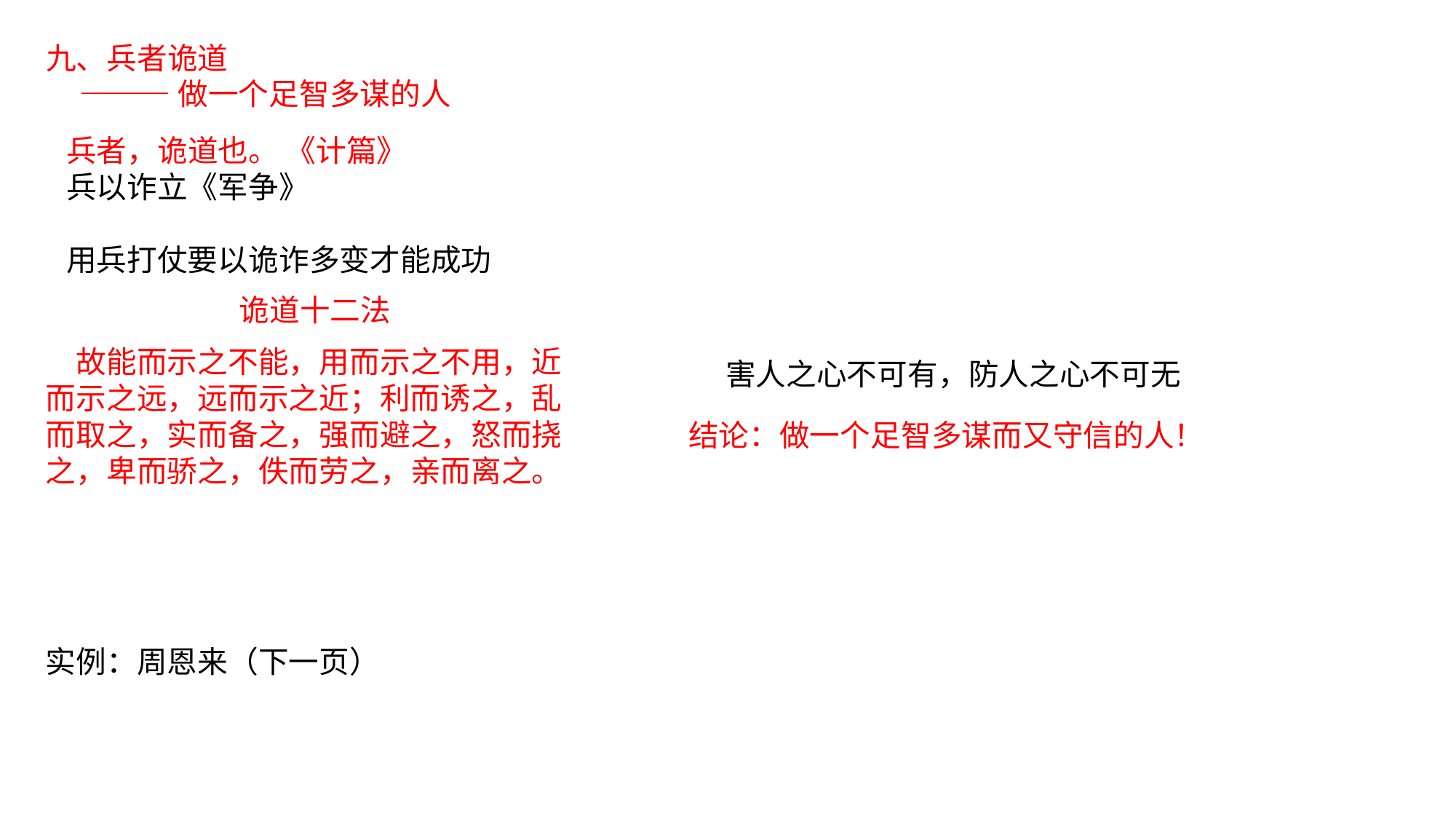

九、兵者诡道
     ———做一个足智多谋的人
兵者，诡道也。 《计篇》
兵以诈立《军争》

用兵打仗要以诡诈多变才能成功
诡道十二法
　故能而示之不能，用而示之不用，近而示之远，远而示之近；利而诱之，乱而取之，实而备之，强而避之，怒而挠之，卑而骄之，佚而劳之，亲而离之。

实例：周恩来（下一页）
　 害人之心不可有，防人之心不可无
结论：做一个足智多谋而又守信的人！